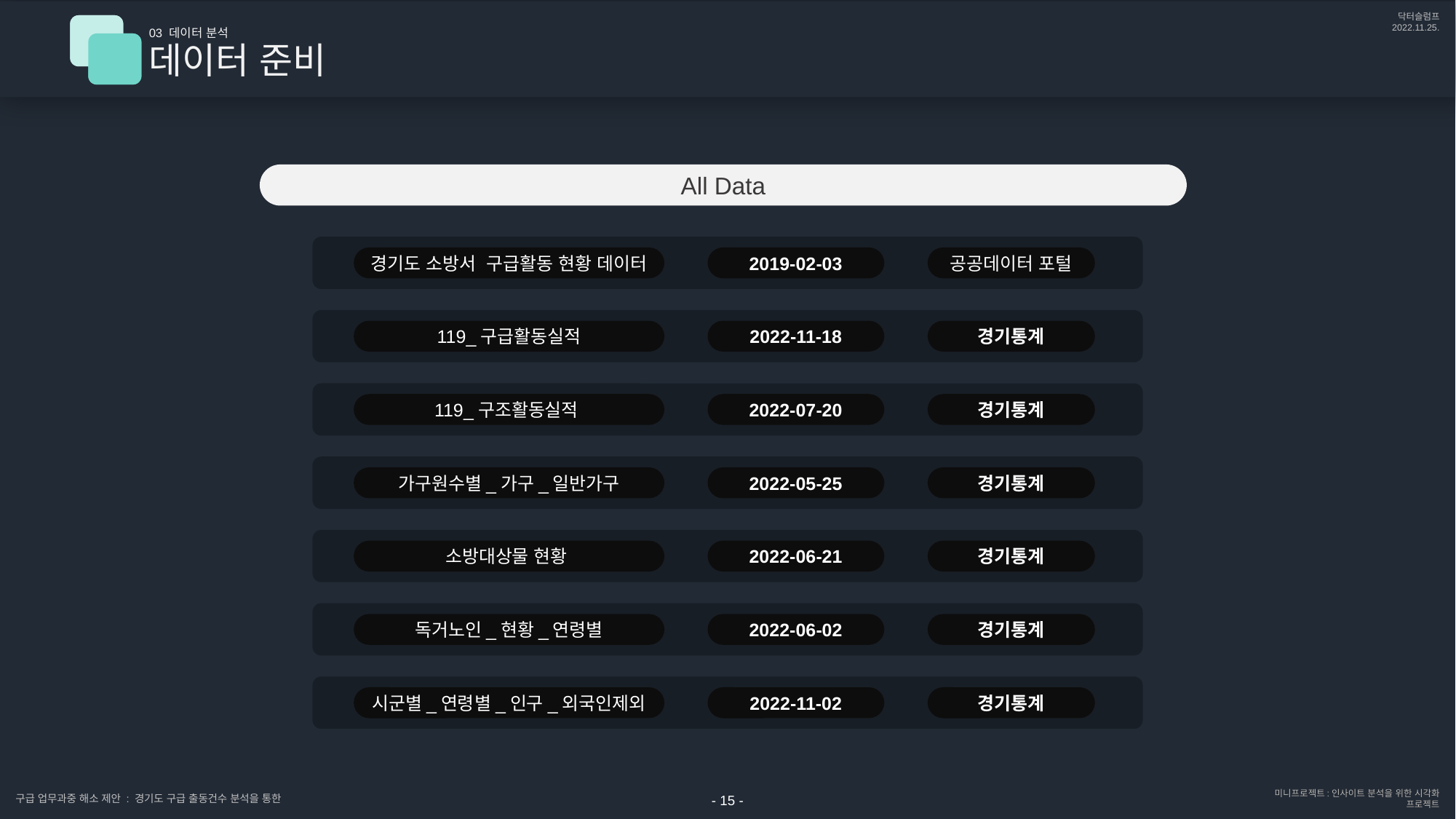

03 데이터 분석

데이터 준비
All Data

경기도 소방서  구급활동 현황 데이터
2019-02-03
공공데이터 포털

119_구급활동실적
2022-11-18
경기통계

119_구조활동실적
2022-07-20
경기통계

가구원수별_가구_일반가구
2022-05-25
경기통계

소방대상물 현황
2022-06-21
경기통계

독거노인_현황_연령별
2022-06-02
경기통계

시군별_연령별_인구_외국인제외
2022-11-02
경기통계
- 15 -